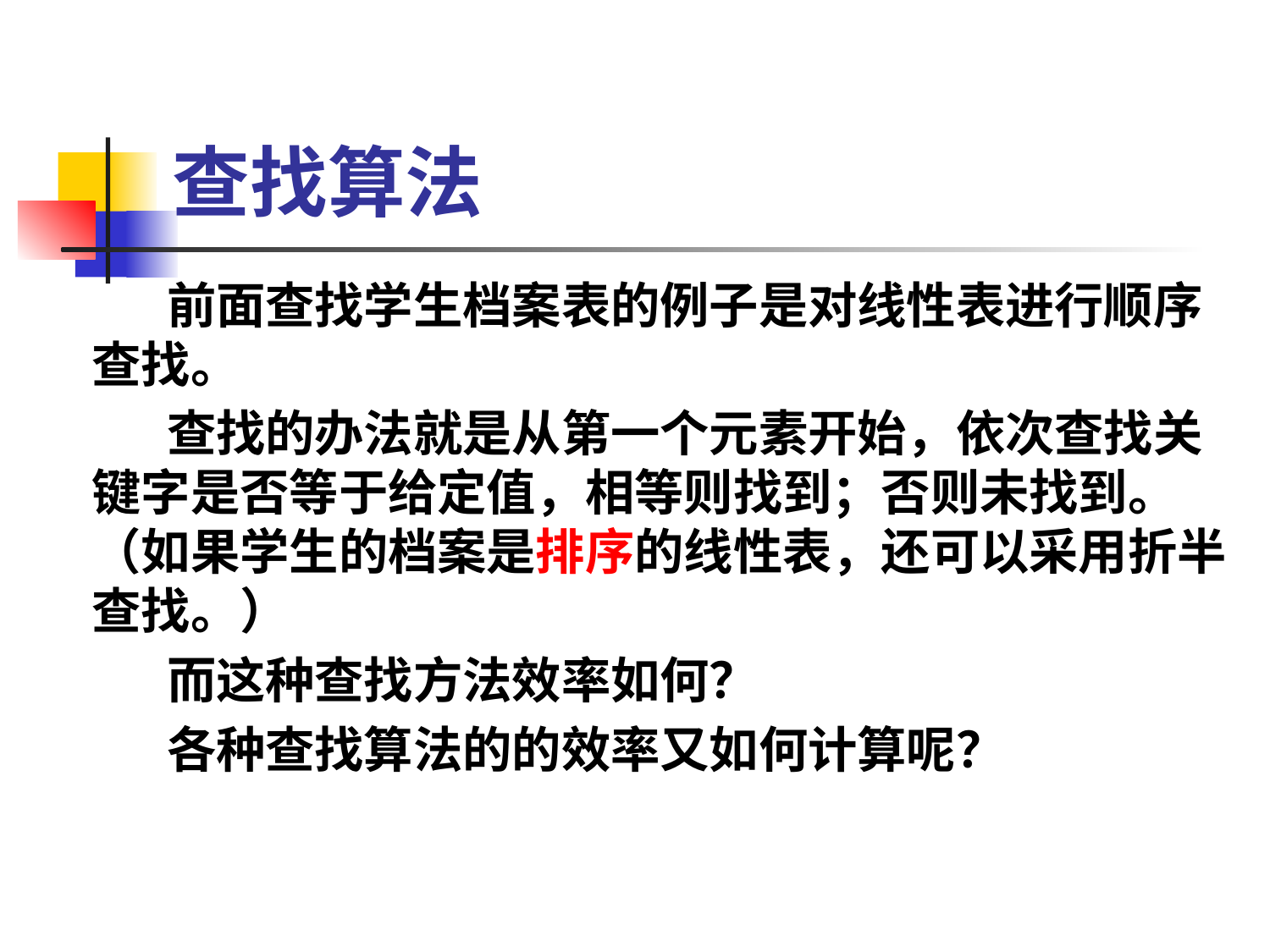

# 查找算法
前面查找学生档案表的例子是对线性表进行顺序查找。
查找的办法就是从第一个元素开始，依次查找关键字是否等于给定值，相等则找到；否则未找到。（如果学生的档案是排序的线性表，还可以采用折半查找。）
而这种查找方法效率如何？
各种查找算法的的效率又如何计算呢？
7